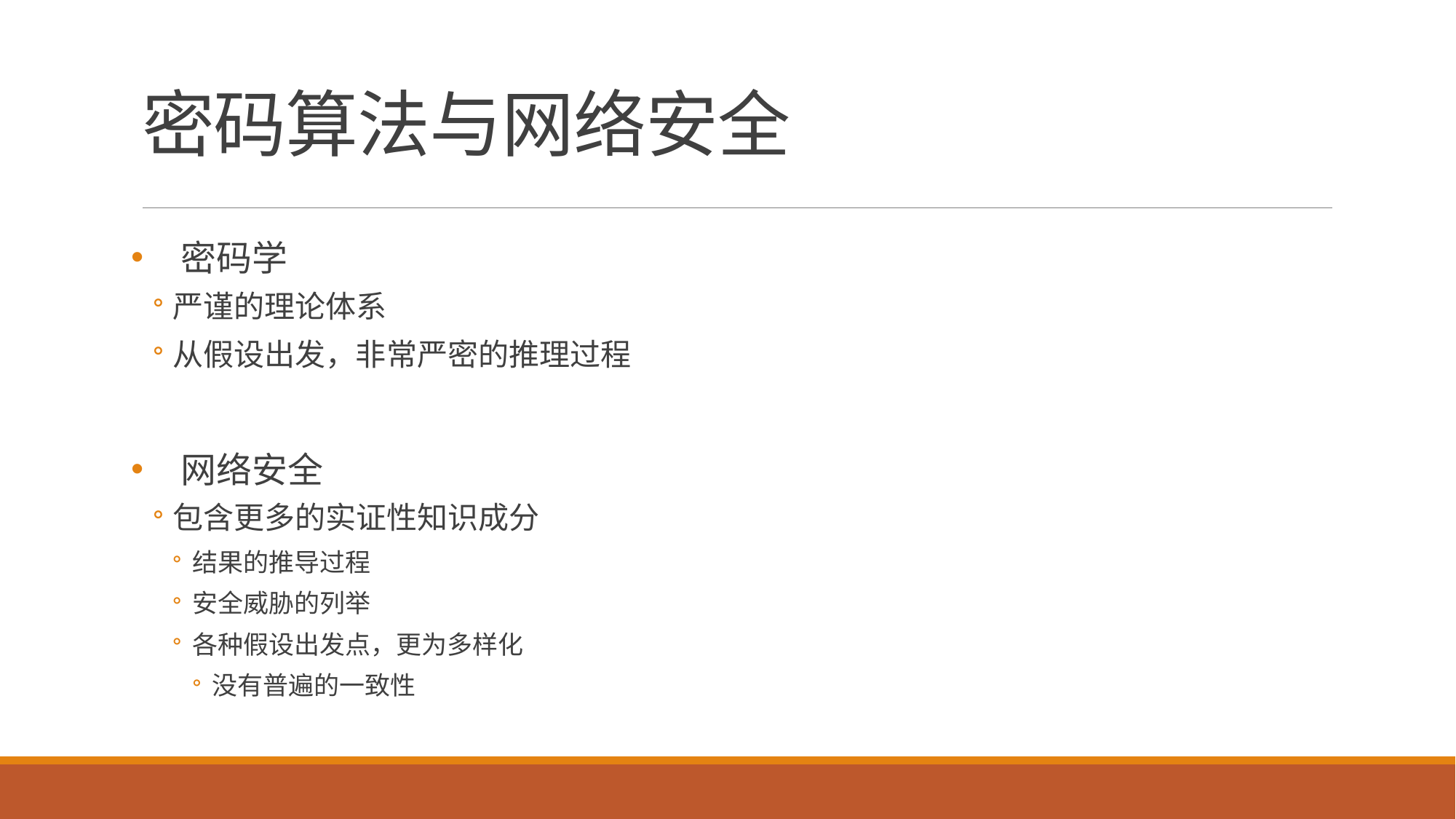

# 密码算法与网络安全
密码学
严谨的理论体系
从假设出发，非常严密的推理过程

网络安全
包含更多的实证性知识成分
结果的推导过程
安全威胁的列举
各种假设出发点，更为多样化
没有普遍的一致性